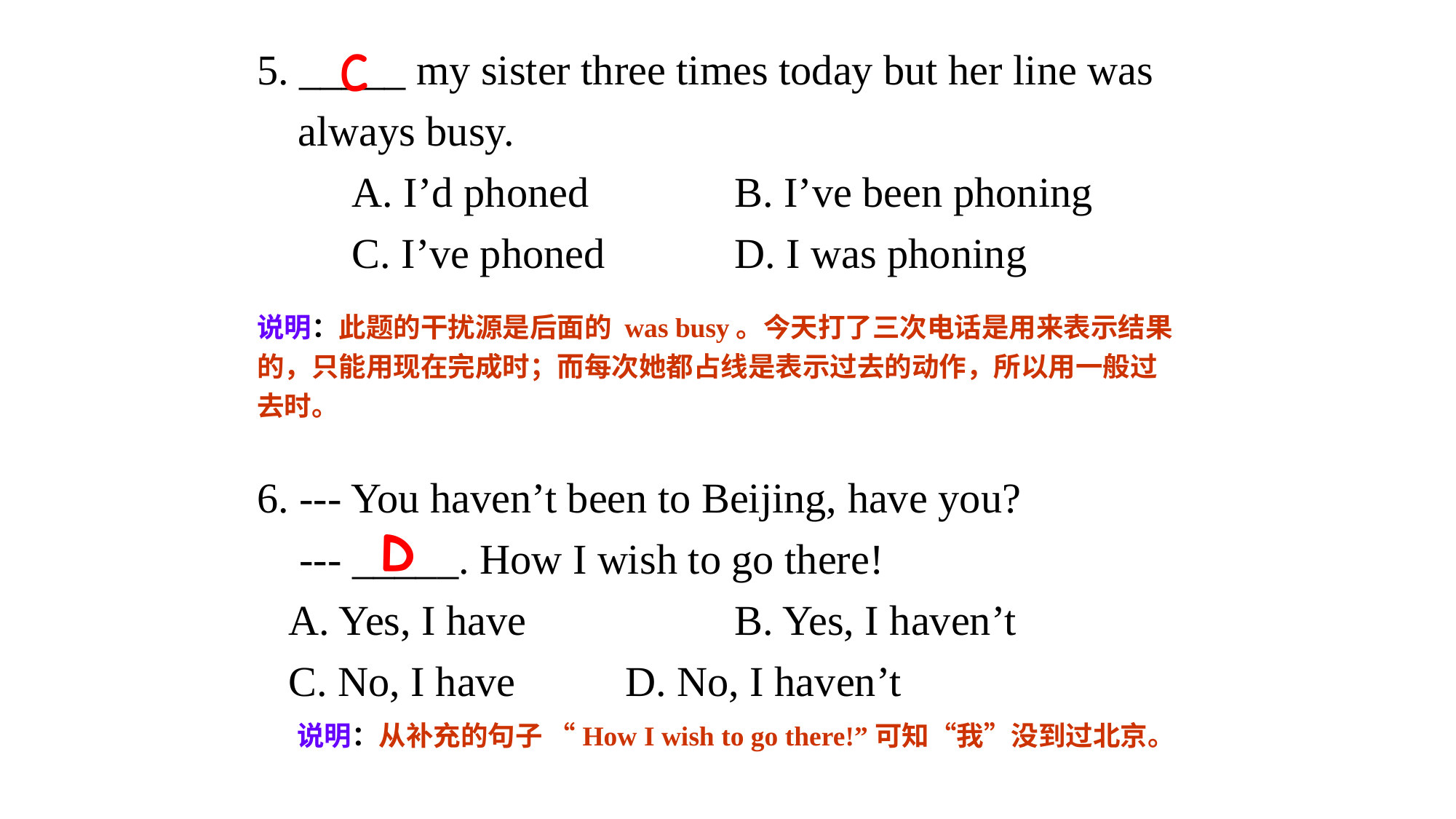

5. _____ my sister three times today but her line was always busy.
　　A. I’d phoned 		B. I’ve been phoning
　　C. I’ve phoned 		D. I was phoning

6. --- You haven’t been to Beijing, have you?
    --- _____. How I wish to go there!
   A. Yes, I have		B. Yes, I haven’t
   C. No, I have		D. No, I haven’t

C
说明：此题的干扰源是后面的 was busy。今天打了三次电话是用来表示结果的，只能用现在完成时；而每次她都占线是表示过去的动作，所以用一般过去时。
D
说明：从补充的句子 “How I wish to go there!”可知“我”没到过北京。